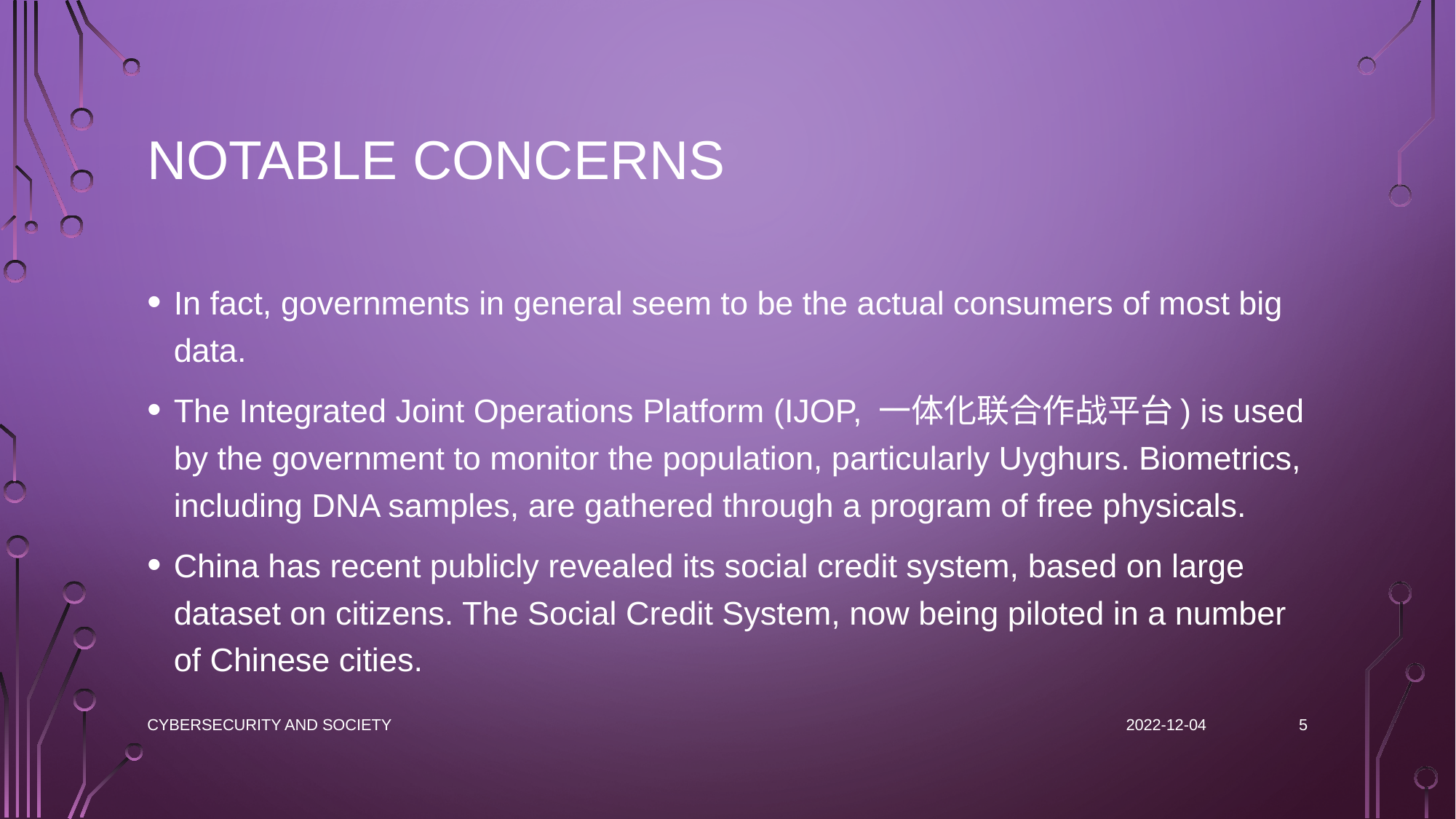

# Notable Concerns
In fact, governments in general seem to be the actual consumers of most big data.
The Integrated Joint Operations Platform (IJOP, 一体化联合作战平台) is used by the government to monitor the population, particularly Uyghurs. Biometrics, including DNA samples, are gathered through a program of free physicals.
China has recent publicly revealed its social credit system, based on large dataset on citizens. The Social Credit System, now being piloted in a number of Chinese cities.
5
Cybersecurity and Society
2022-12-04